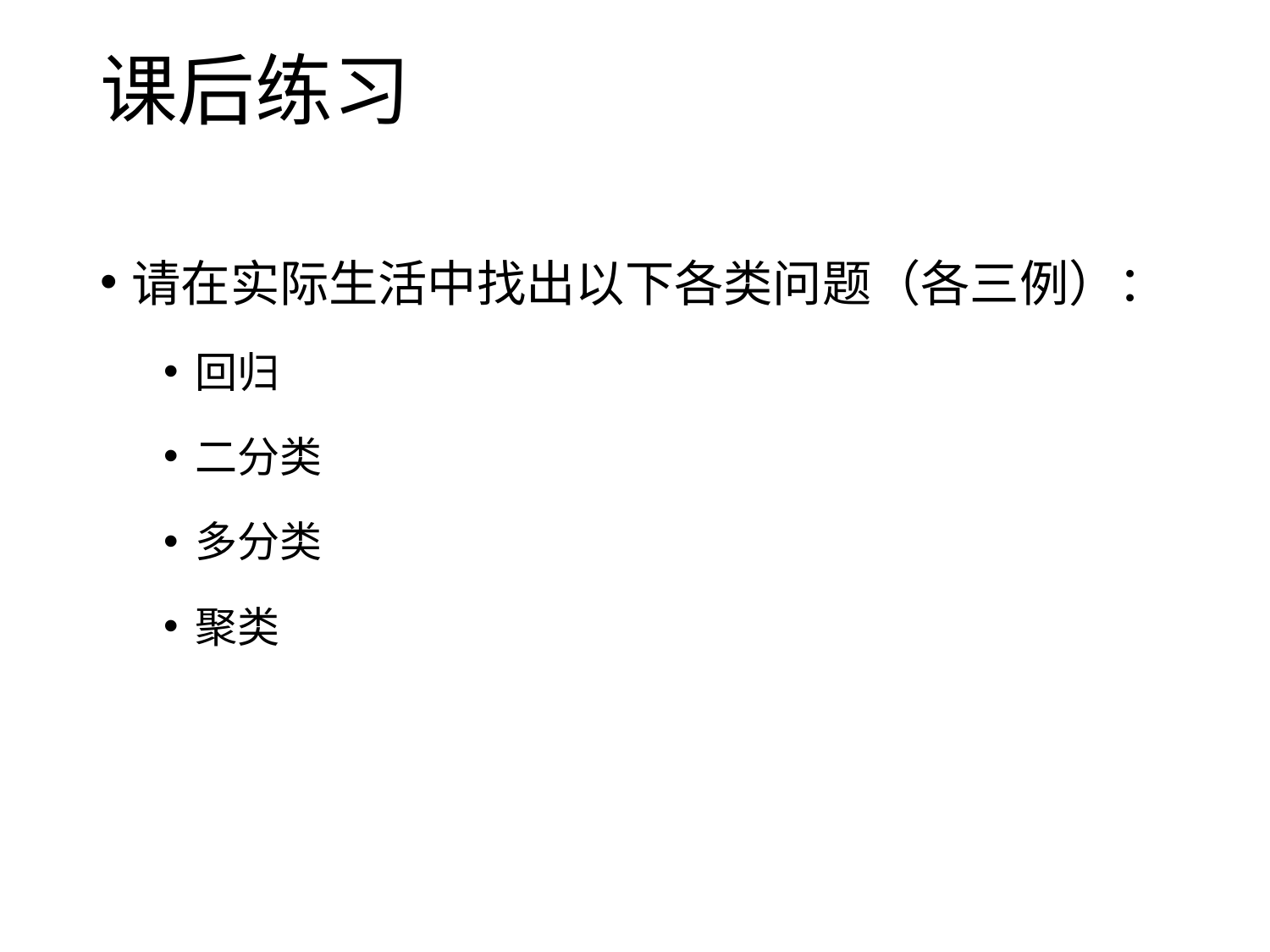

# 课后练习
请在实际生活中找出以下各类问题（各三例）：
回归
二分类
多分类
聚类